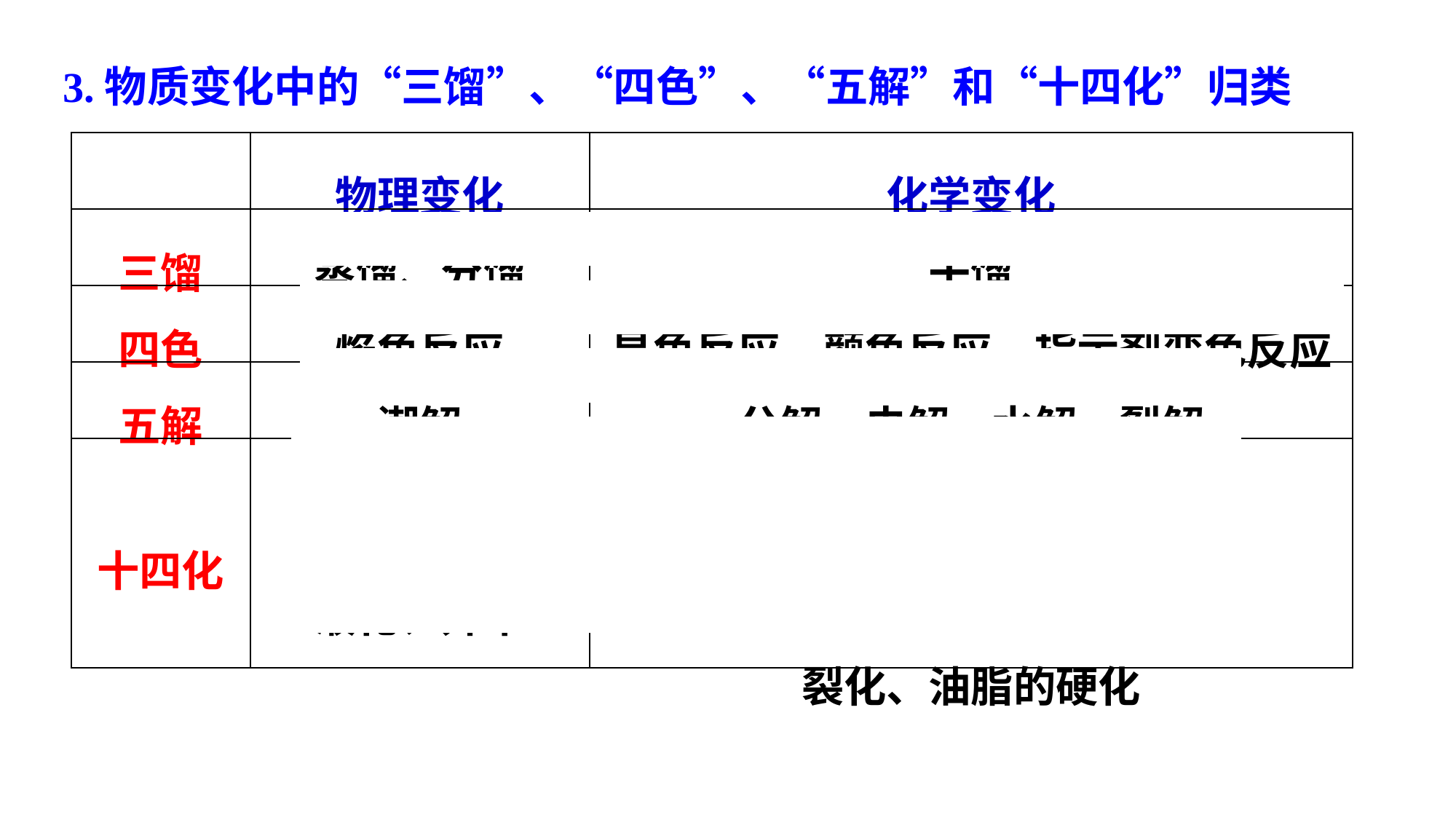

3.物质变化中的“三馏”、“四色”、“五解”和“十四化”归类
|  | 物理变化 | 化学变化 |
| --- | --- | --- |
| 三馏 | 蒸馏、分馏 | 干馏 |
| 四色 | 焰色反应 | 显色反应、颜色反应、指示剂变色反应 |
| 五解 | 潮解 | 分解、电解、水解、裂解 |
| 十四化 | 熔化、汽化、 液化、升华 | 氧化、风化、钝化、催化、 皂化、歧化、硝化、酯化、 裂化、油脂的硬化 |